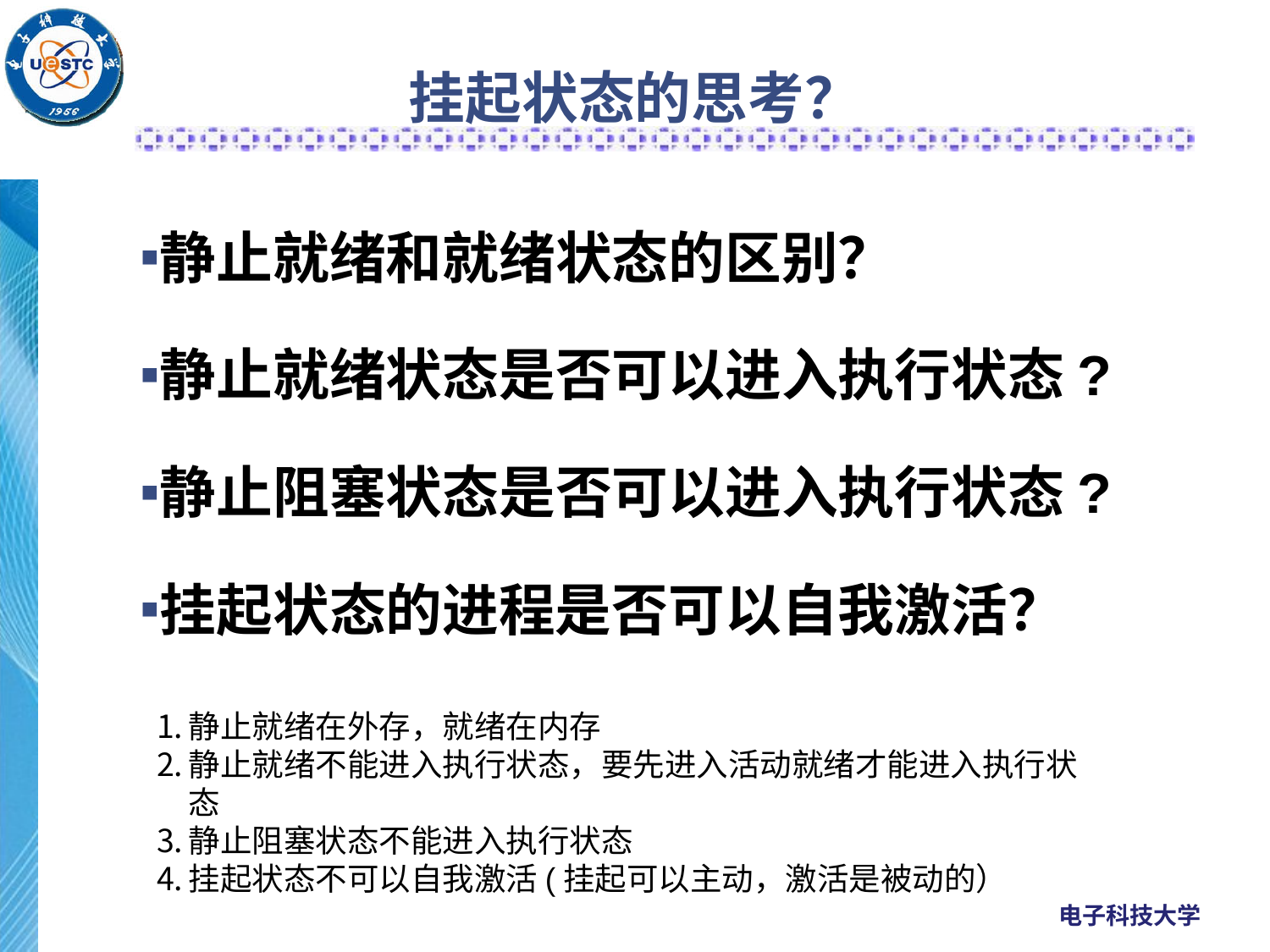

# 挂起状态的思考？
静止就绪和就绪状态的区别？
静止就绪状态是否可以进入执行状态?
静止阻塞状态是否可以进入执行状态?
挂起状态的进程是否可以自我激活？

静止就绪在外存，就绪在内存
静止就绪不能进入执行状态，要先进入活动就绪才能进入执行状态
静止阻塞状态不能进入执行状态
挂起状态不可以自我激活(挂起可以主动，激活是被动的）